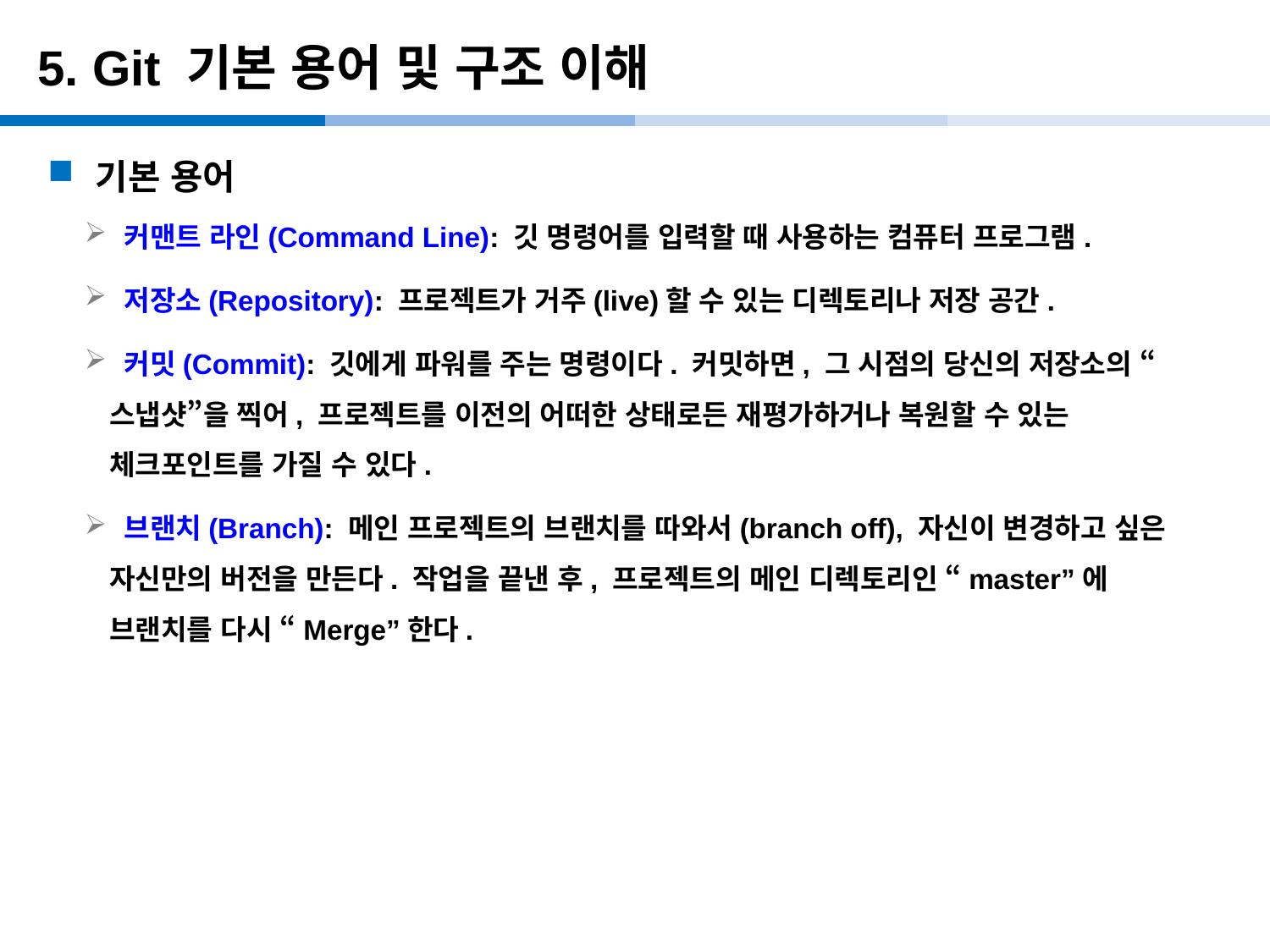

# 5. Git 기본 용어 및 구조 이해
기본 용어
 커맨트 라인(Command Line): 깃 명령어를 입력할 때 사용하는 컴퓨터 프로그램.
 저장소(Repository): 프로젝트가 거주(live)할 수 있는 디렉토리나 저장 공간.
 커밋(Commit): 깃에게 파워를 주는 명령이다. 커밋하면, 그 시점의 당신의 저장소의 “스냅샷”을 찍어, 프로젝트를 이전의 어떠한 상태로든 재평가하거나 복원할 수 있는 체크포인트를 가질 수 있다.
 브랜치(Branch): 메인 프로젝트의 브랜치를 따와서(branch off), 자신이 변경하고 싶은 자신만의 버전을 만든다. 작업을 끝낸 후, 프로젝트의 메인 디렉토리인 “master”에 브랜치를 다시 “Merge”한다.